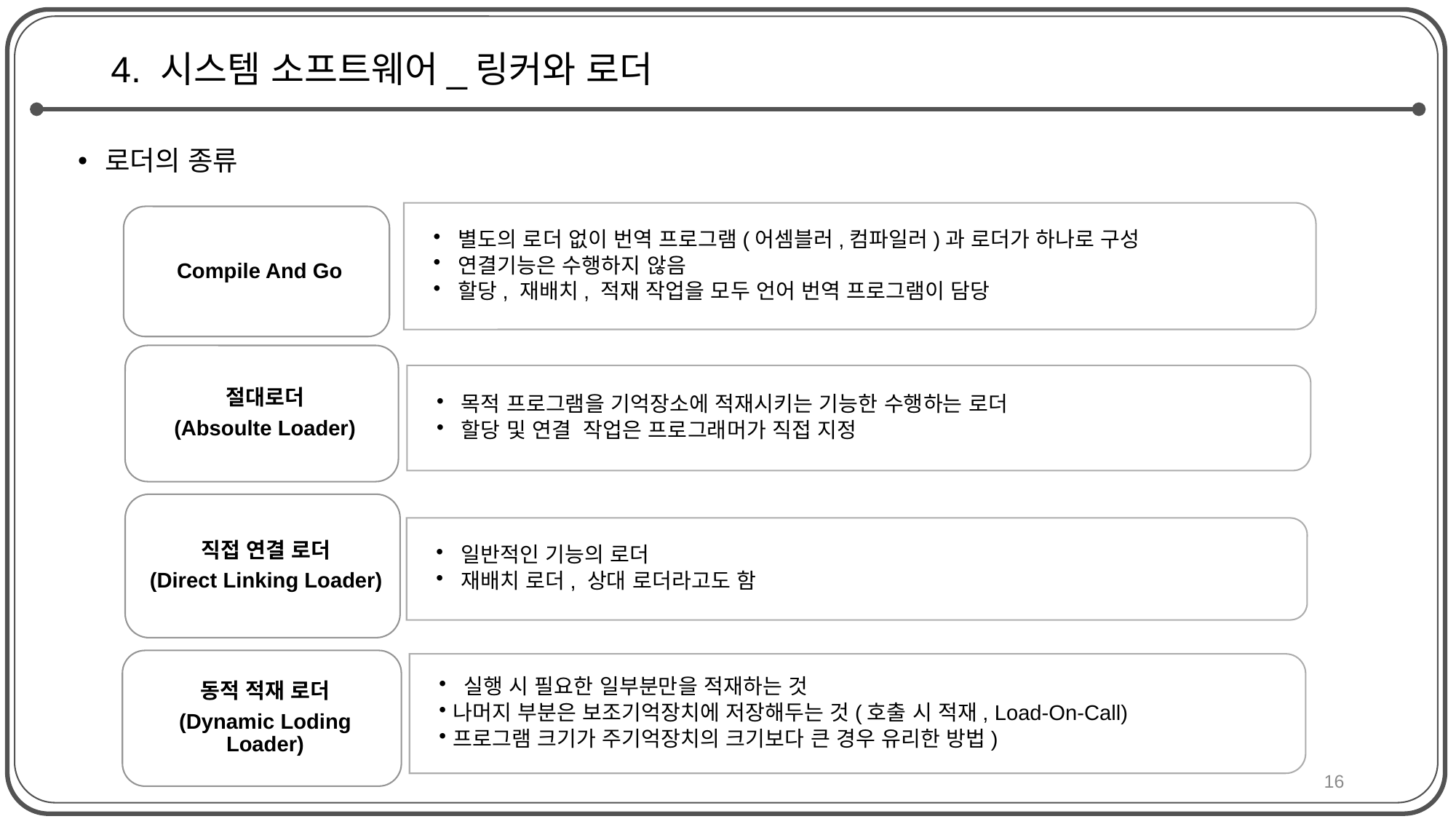

# 4. 시스템 소프트웨어_링커와 로더
로더의 종류
 별도의 로더 없이 번역 프로그램(어셈블러,컴파일러)과 로더가 하나로 구성
 연결기능은 수행하지 않음
 할당, 재배치, 적재 작업을 모두 언어 번역 프로그램이 담당
Compile And Go
 목적 프로그램을 기억장소에 적재시키는 기능한 수행하는 로더
 할당 및 연결  작업은 프로그래머가 직접 지정
절대로더
(Absoulte Loader)
 일반적인 기능의 로더
 재배치 로더, 상대 로더라고도 함
직접 연결 로더
(Direct Linking Loader)
 실행 시 필요한 일부분만을 적재하는 것
나머지 부분은 보조기억장치에 저장해두는 것(호출 시 적재, Load-On-Call)
프로그램 크기가 주기억장치의 크기보다 큰 경우 유리한 방법)
동적 적재 로더
(Dynamic Loding Loader)
16